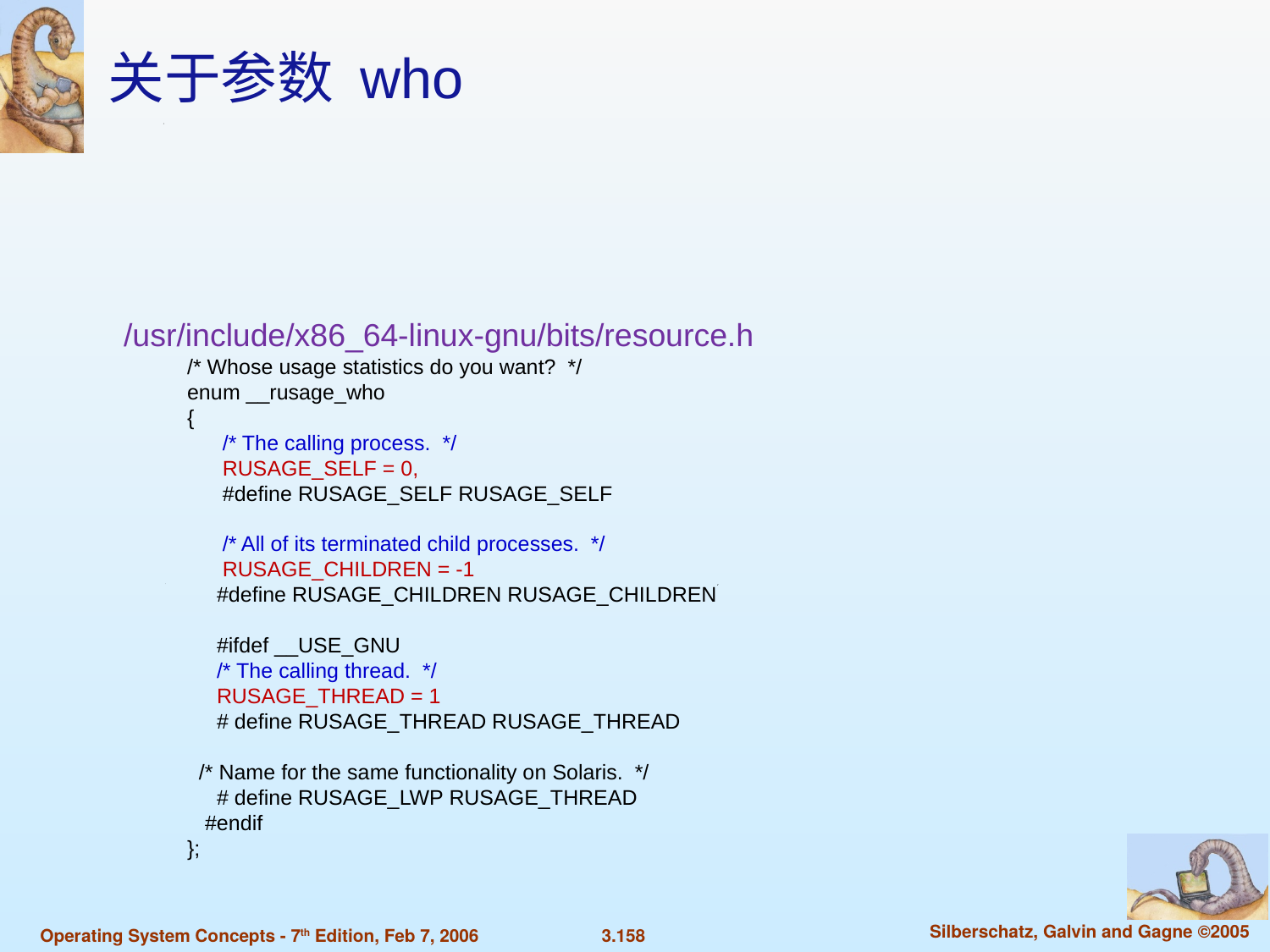

关于参数 who
/usr/include/x86_64-linux-gnu/bits/resource.h
/* Whose usage statistics do you want?  */
enum __rusage_who
{
      /* The calling process.  */
      RUSAGE_SELF = 0,
      #define RUSAGE_SELF RUSAGE_SELF

      /* All of its terminated child processes.  */
      RUSAGE_CHILDREN = -1
     #define RUSAGE_CHILDREN RUSAGE_CHILDREN

     #ifdef __USE_GNU
     /* The calling thread.  */
     RUSAGE_THREAD = 1
     # define RUSAGE_THREAD RUSAGE_THREAD

  /* Name for the same functionality on Solaris.  */
     # define RUSAGE_LWP RUSAGE_THREAD
   #endif
};